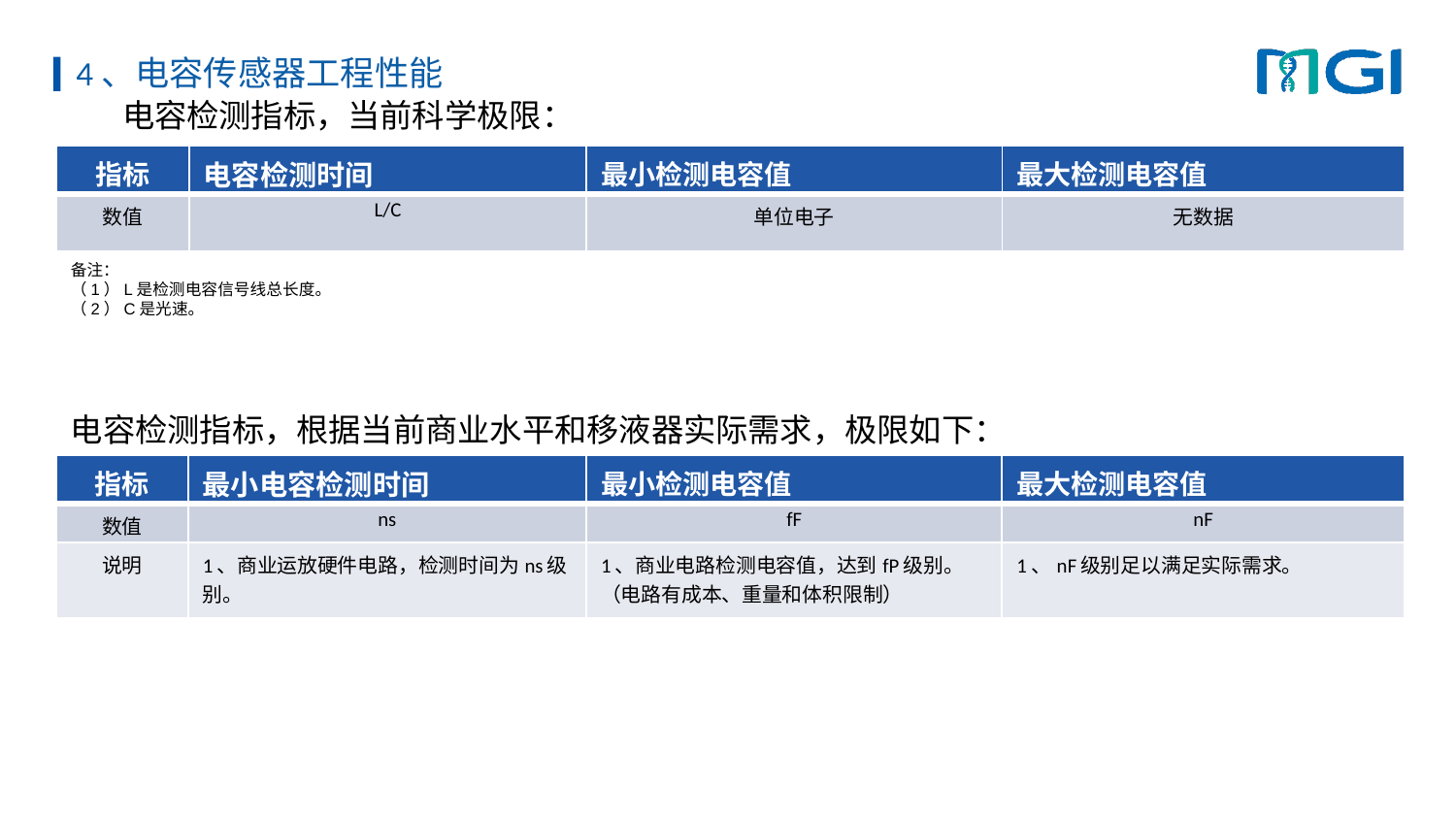

# 4、电容传感器工程性能
      电容检测指标，当前科学极限：
| 指标 | 电容检测时间 | 最小检测电容值 | 最大检测电容值 |
| --- | --- | --- | --- |
| 数值 | L/C | 单位电子 | 无数据 |
备注：
（1）L是检测电容信号线总长度。
（2）C是光速。
电容检测指标，根据当前商业水平和移液器实际需求，极限如下：
| 指标 | 最小电容检测时间 | 最小检测电容值 | 最大检测电容值 |
| --- | --- | --- | --- |
| 数值 | ns | fF | nF |
| 说明 | 1、商业运放硬件电路，检测时间为ns级别。 | 1、商业电路检测电容值，达到fP级别。（电路有成本、重量和体积限制） | 1、nF级别足以满足实际需求。 |